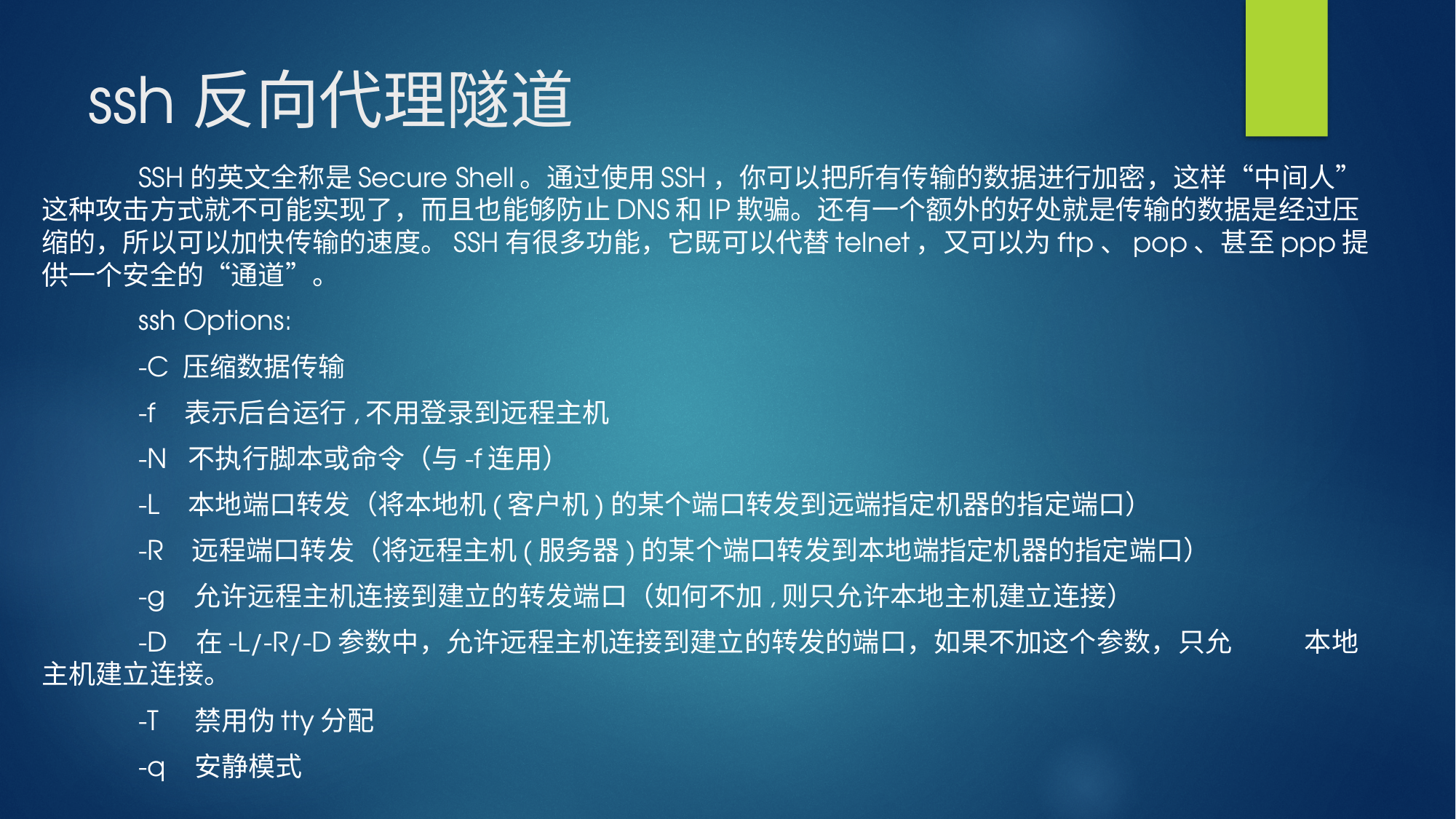

# ssh反向代理隧道
	SSH的英文全称是Secure Shell。通过使用SSH，你可以把所有传输的数据进行加密，这样“中间人”这种攻击方式就不可能实现了，而且也能够防止DNS和IP欺骗。还有一个额外的好处就是传输的数据是经过压缩的，所以可以加快传输的速度。SSH有很多功能，它既可以代替telnet，又可以为ftp、pop、甚至ppp提供一个安全的“通道”。
	ssh Options:
		-C 压缩数据传输
		-f   表示后台运行,不用登录到远程主机
		-N  不执行脚本或命令（与-f连用）
		-L   本地端口转发（将本地机(客户机)的某个端口转发到远端指定机器的指定端口）
		-R   远程端口转发（将远程主机(服务器)的某个端口转发到本地端指定机器的指定端口）
		-g   允许远程主机连接到建立的转发端口（如何不加,则只允许本地主机建立连接）
		-D   在-L/-R/-D参数中，允许远程主机连接到建立的转发的端口，如果不加这个参数，只允				本地主机建立连接。
		-T    禁用伪tty分配
		-q   安静模式